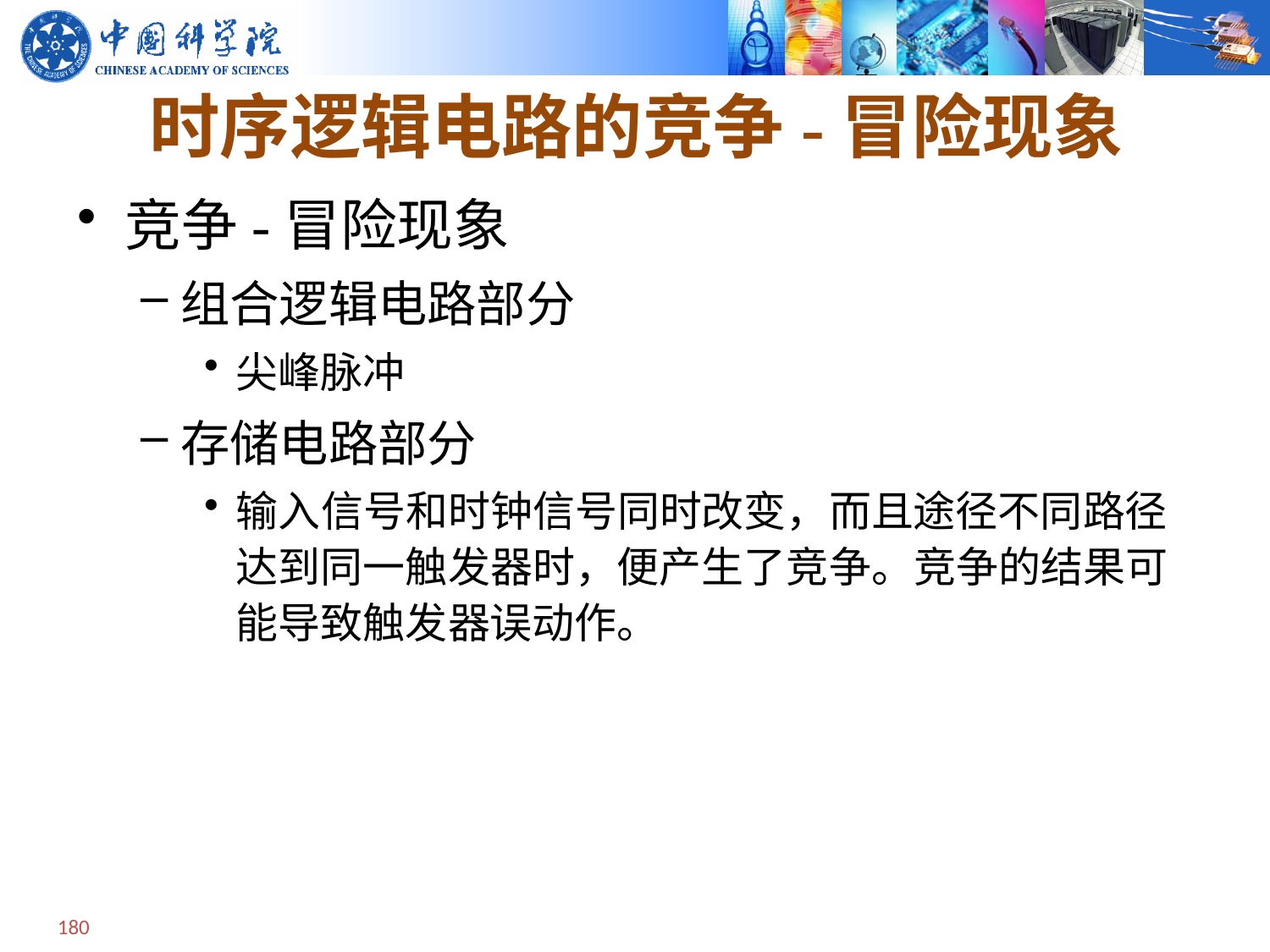

# 时序逻辑电路的竞争-冒险现象
竞争-冒险现象
组合逻辑电路部分
尖峰脉冲
存储电路部分
输入信号和时钟信号同时改变，而且途径不同路径达到同一触发器时，便产生了竞争。竞争的结果可能导致触发器误动作。